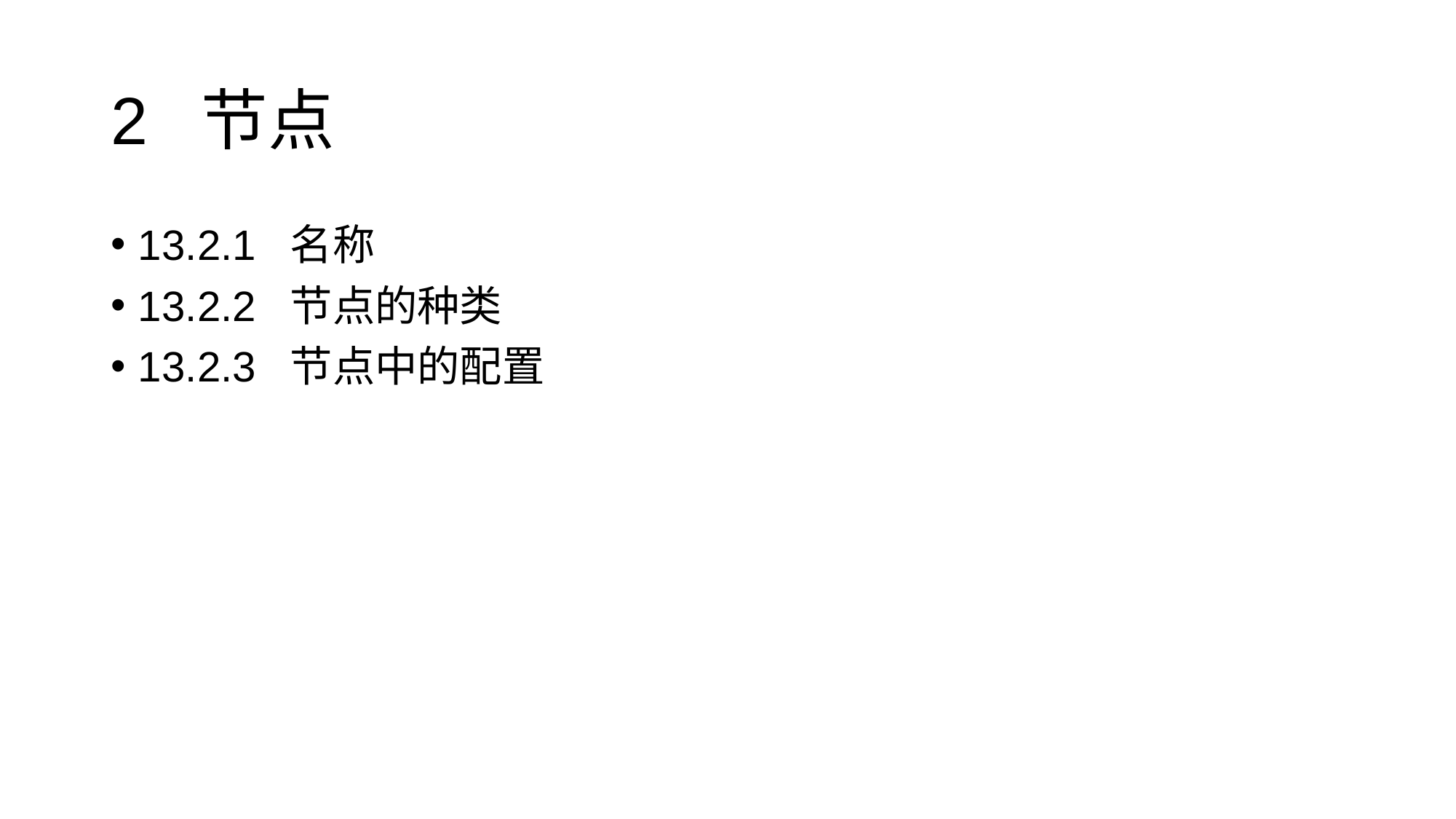

# 2  节点
13.2.1  名称
13.2.2  节点的种类
13.2.3  节点中的配置